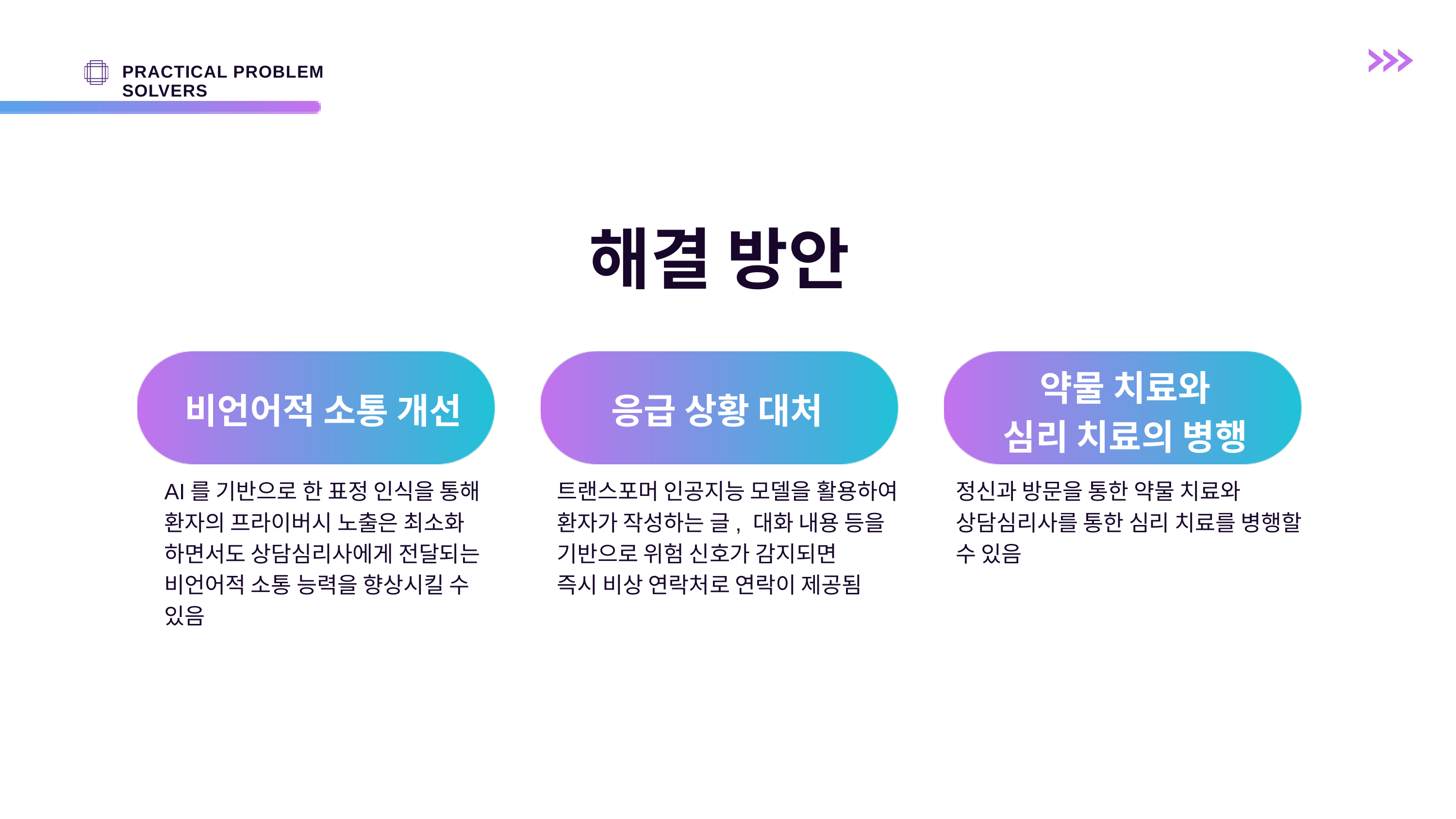

PRACTICAL PROBLEM SOLVERS

해결 방안

약물 치료와
심리 치료의 병행
비언어적 소통 개선
응급 상황 대처
AI를 기반으로 한 표정 인식을 통해
환자의 프라이버시 노출은 최소화
하면서도 상담심리사에게 전달되는
비언어적 소통 능력을 향상시킬 수
있음
트랜스포머 인공지능 모델을 활용하여
환자가 작성하는 글, 대화 내용 등을
기반으로 위험 신호가 감지되면
즉시 비상 연락처로 연락이 제공됨
정신과 방문을 통한 약물 치료와
상담심리사를 통한 심리 치료를 병행할 수 있음